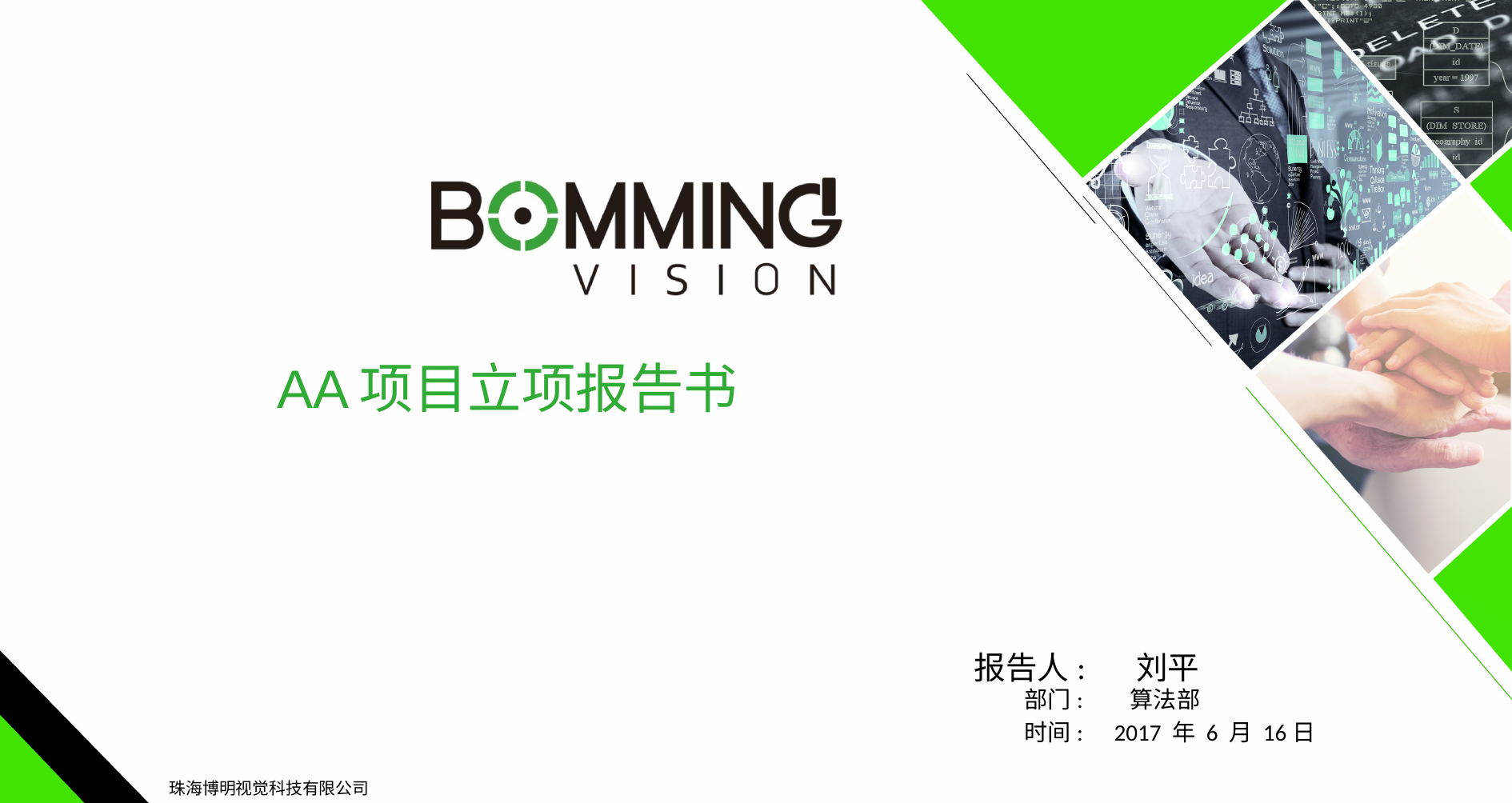

AA项目立项报告书
报告人:      刘平
部门:        算法部
时间:      2017 年 6 月 16日
珠海博明视觉科技有限公司